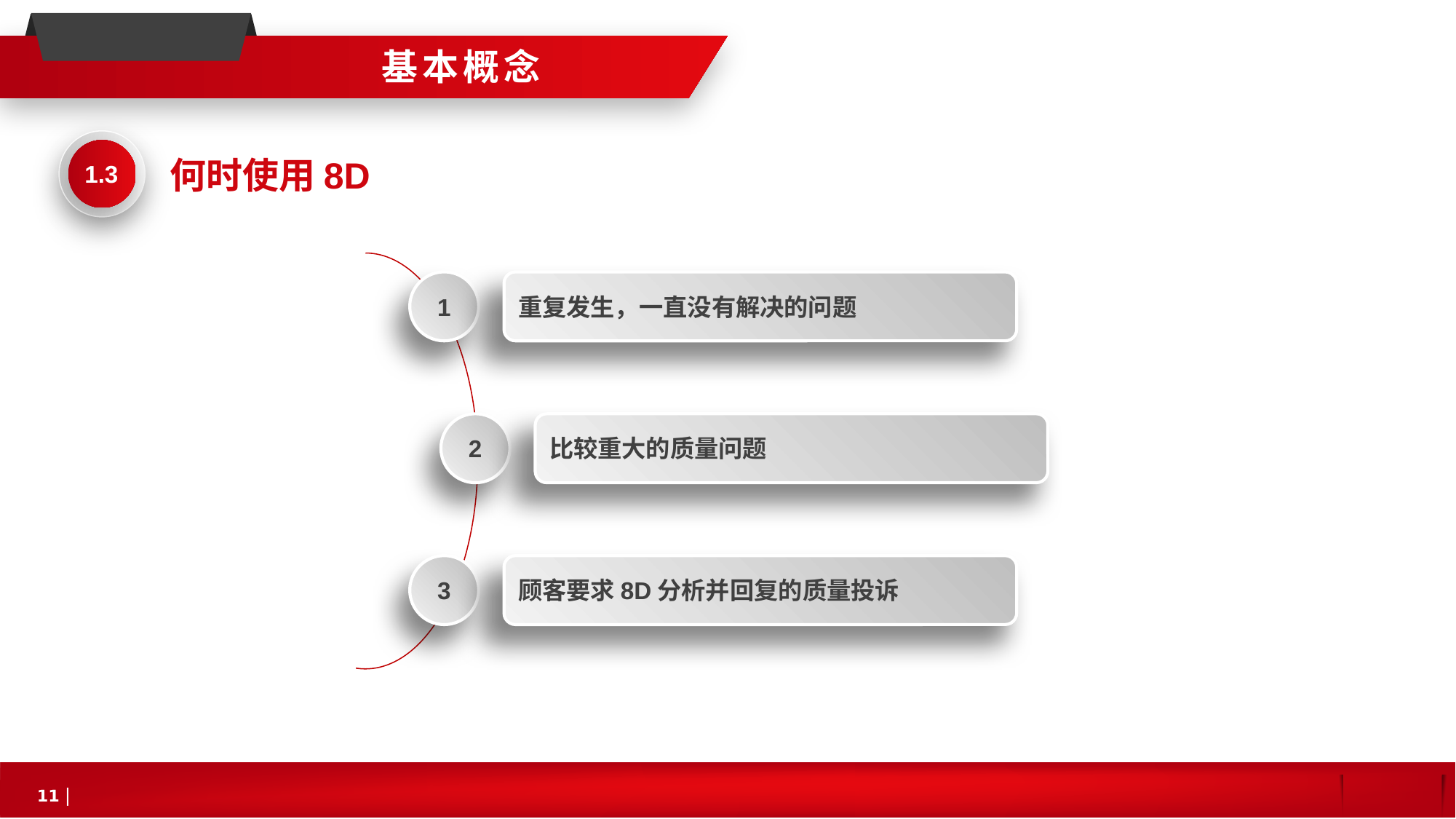

基本概念

何时使用8D
1.3

1
重复发生，一直没有解决的问题
2
比较重大的质量问题
3
顾客要求8D分析并回复的质量投诉